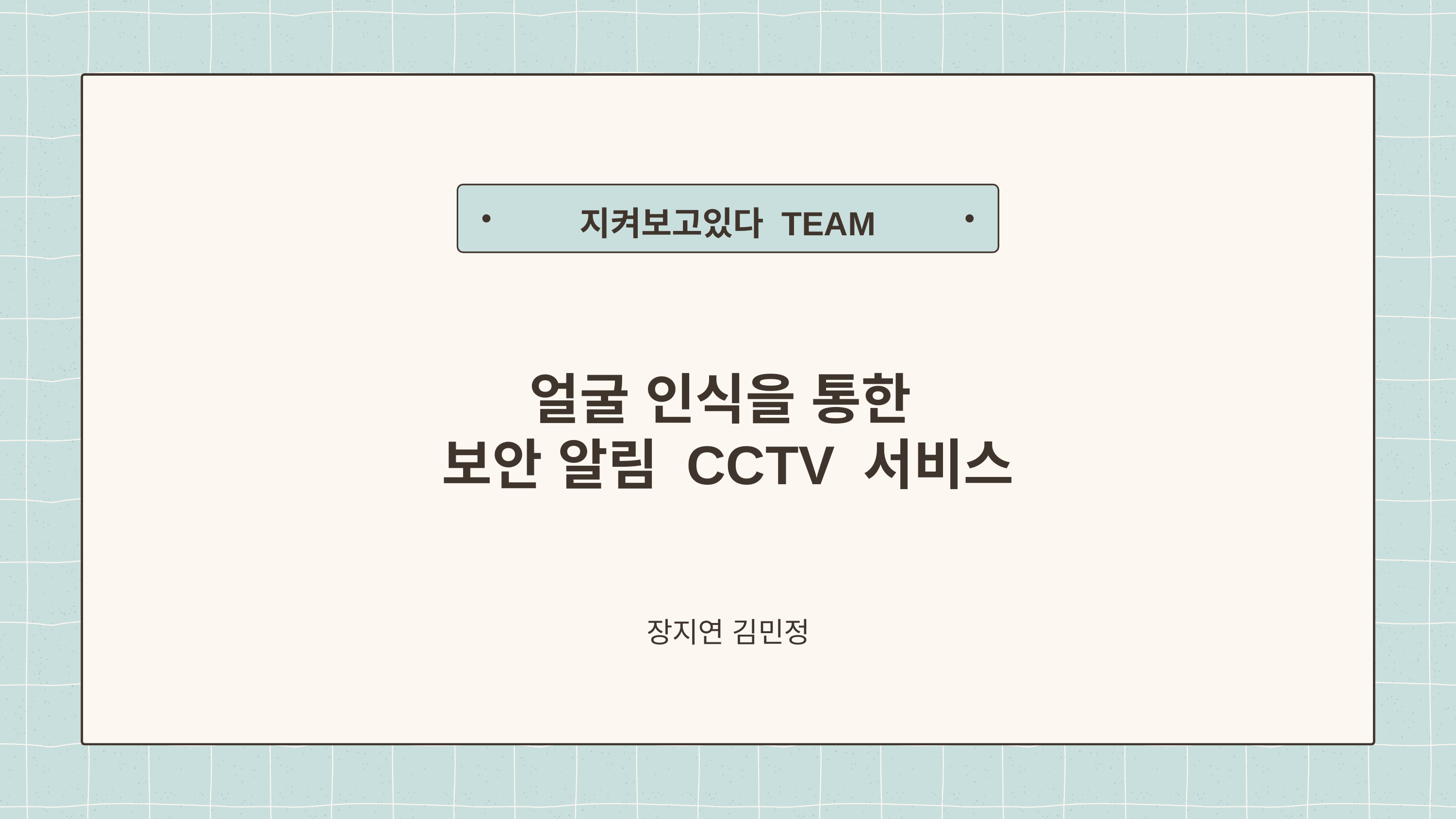

지켜보고있다 TEAM

얼굴 인식을 통한
보안 알림 CCTV 서비스
장지연 김민정